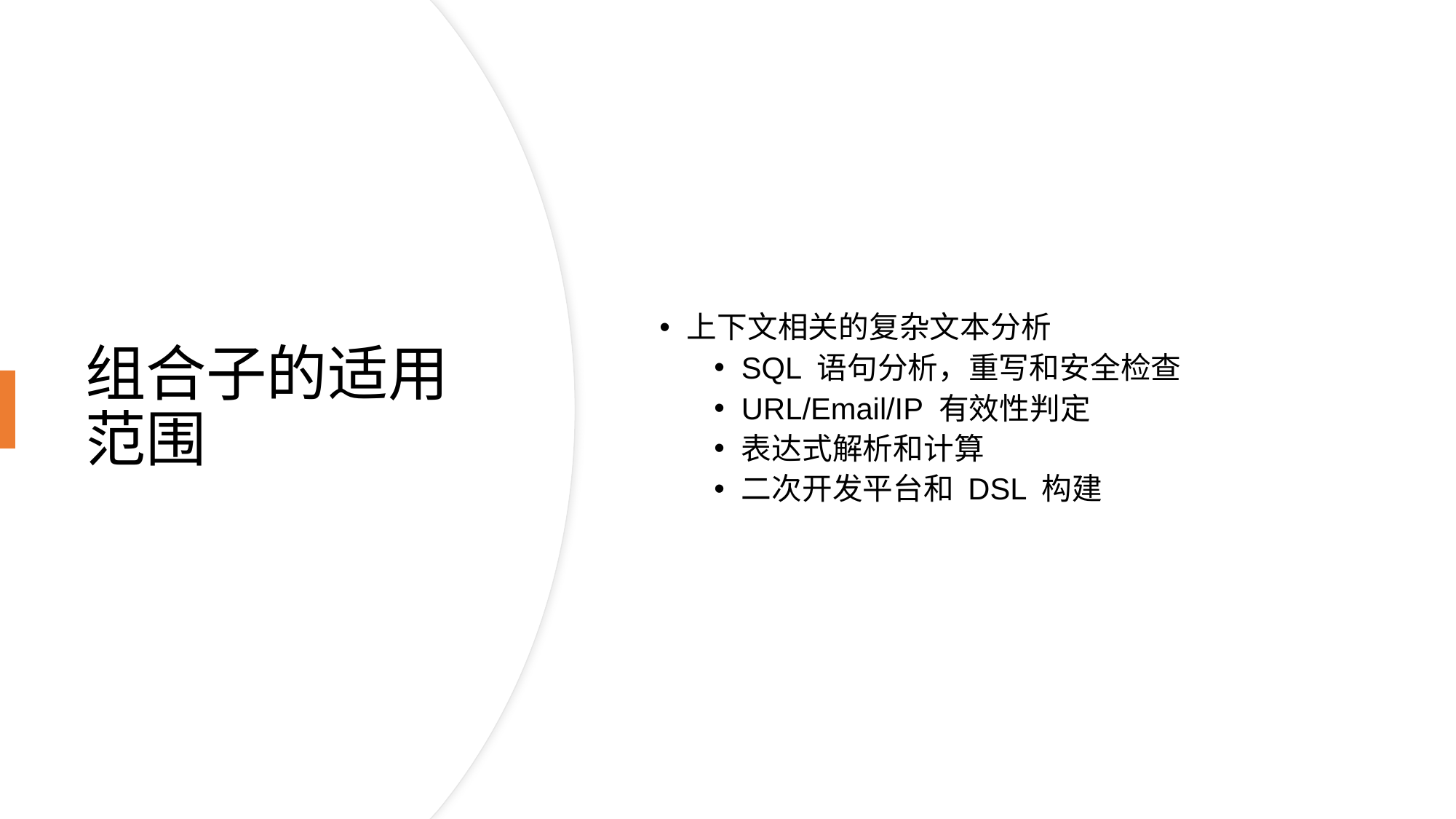

上下文相关的复杂文本分析
SQL 语句分析，重写和安全检查
URL/Email/IP 有效性判定
表达式解析和计算
二次开发平台和 DSL 构建
# 组合子的适用范围